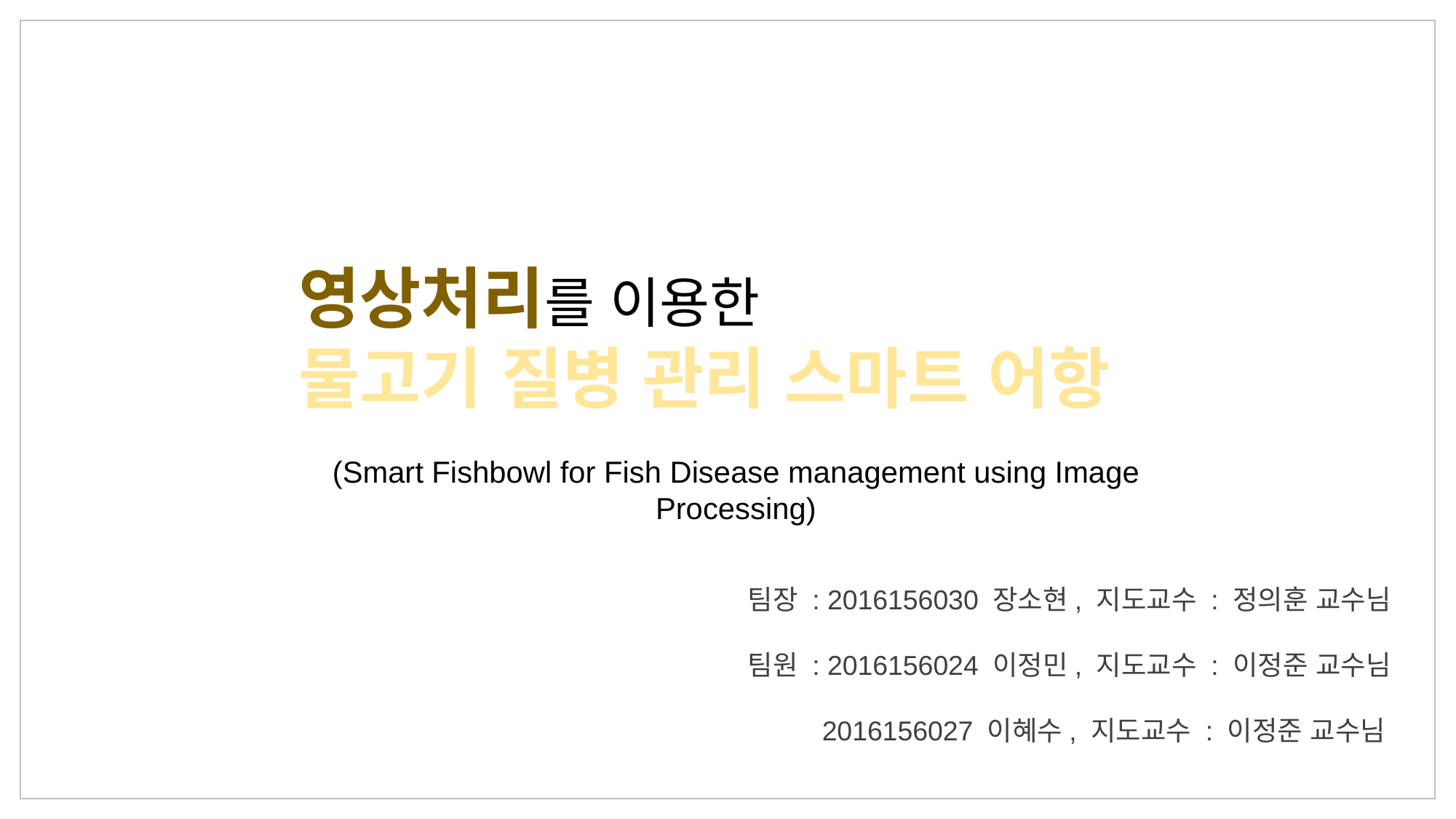

영상처리를 이용한
물고기 질병 관리 스마트 어항

(Smart Fishbowl for Fish Disease management using Image Processing)
팀장 : 2016156030 장소현, 지도교수 : 정의훈 교수님

팀원 : 2016156024 이정민, 지도교수 : 이정준 교수님

         2016156027 이혜수, 지도교수 : 이정준 교수님